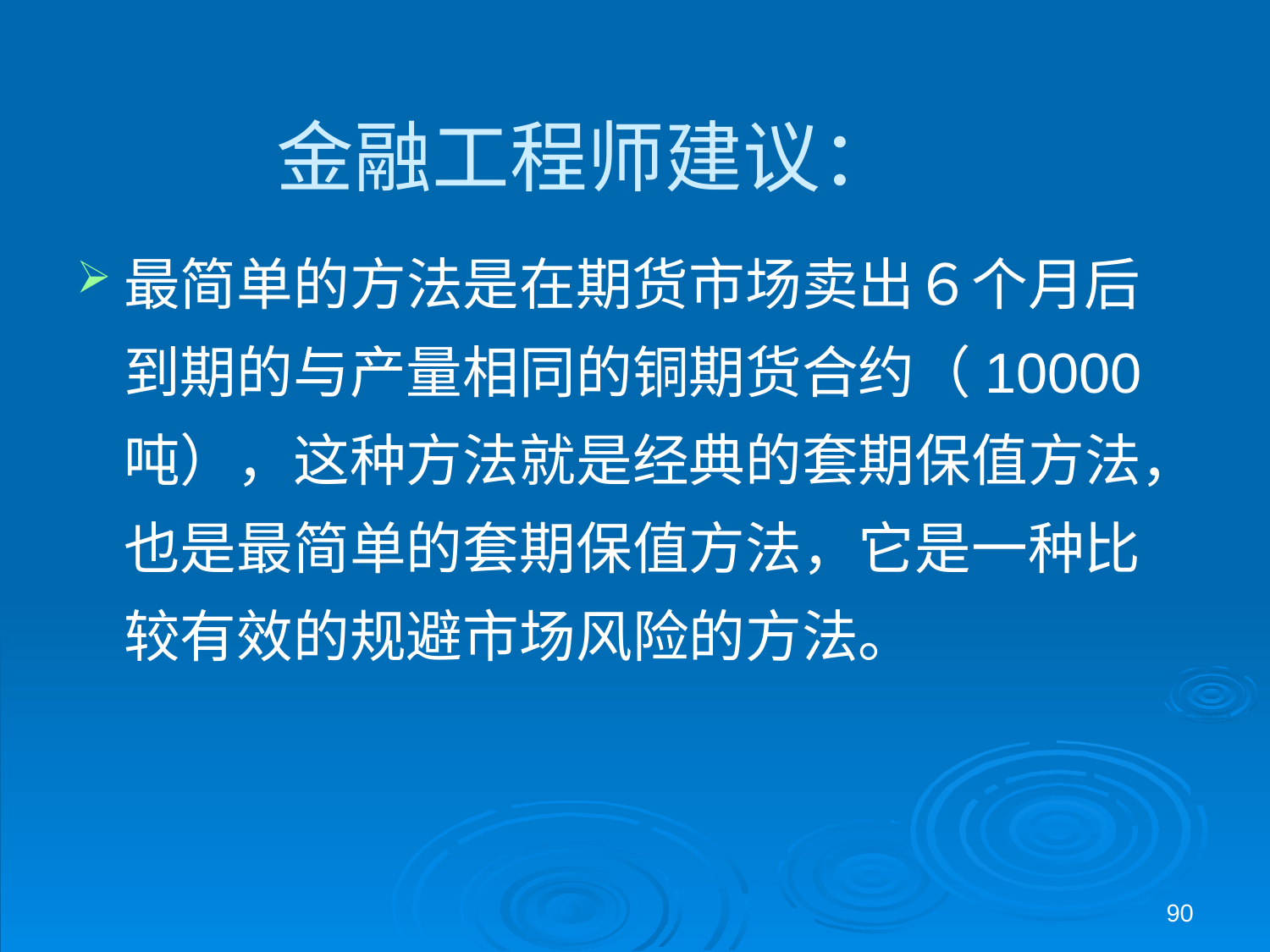

# 金融工程师建议：
最简单的方法是在期货市场卖出６个月后到期的与产量相同的铜期货合约（10000吨），这种方法就是经典的套期保值方法，也是最简单的套期保值方法，它是一种比较有效的规避市场风险的方法。
90